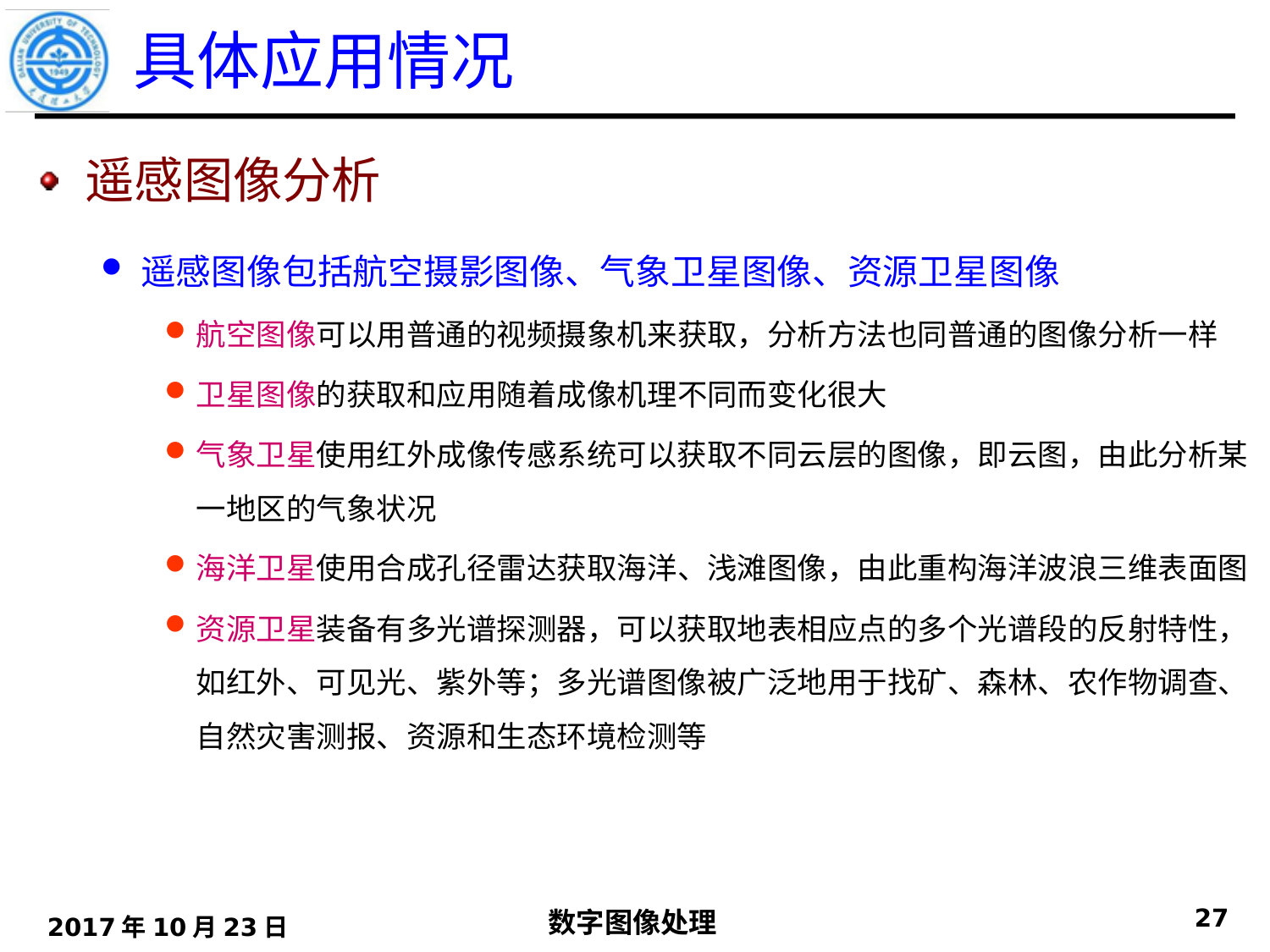

# 具体应用情况
遥感图像分析
遥感图像包括航空摄影图像、气象卫星图像、资源卫星图像
航空图像可以用普通的视频摄象机来获取，分析方法也同普通的图像分析一样
卫星图像的获取和应用随着成像机理不同而变化很大
气象卫星使用红外成像传感系统可以获取不同云层的图像，即云图，由此分析某一地区的气象状况
海洋卫星使用合成孔径雷达获取海洋、浅滩图像，由此重构海洋波浪三维表面图
资源卫星装备有多光谱探测器，可以获取地表相应点的多个光谱段的反射特性，如红外、可见光、紫外等；多光谱图像被广泛地用于找矿、森林、农作物调查、自然灾害测报、资源和生态环境检测等